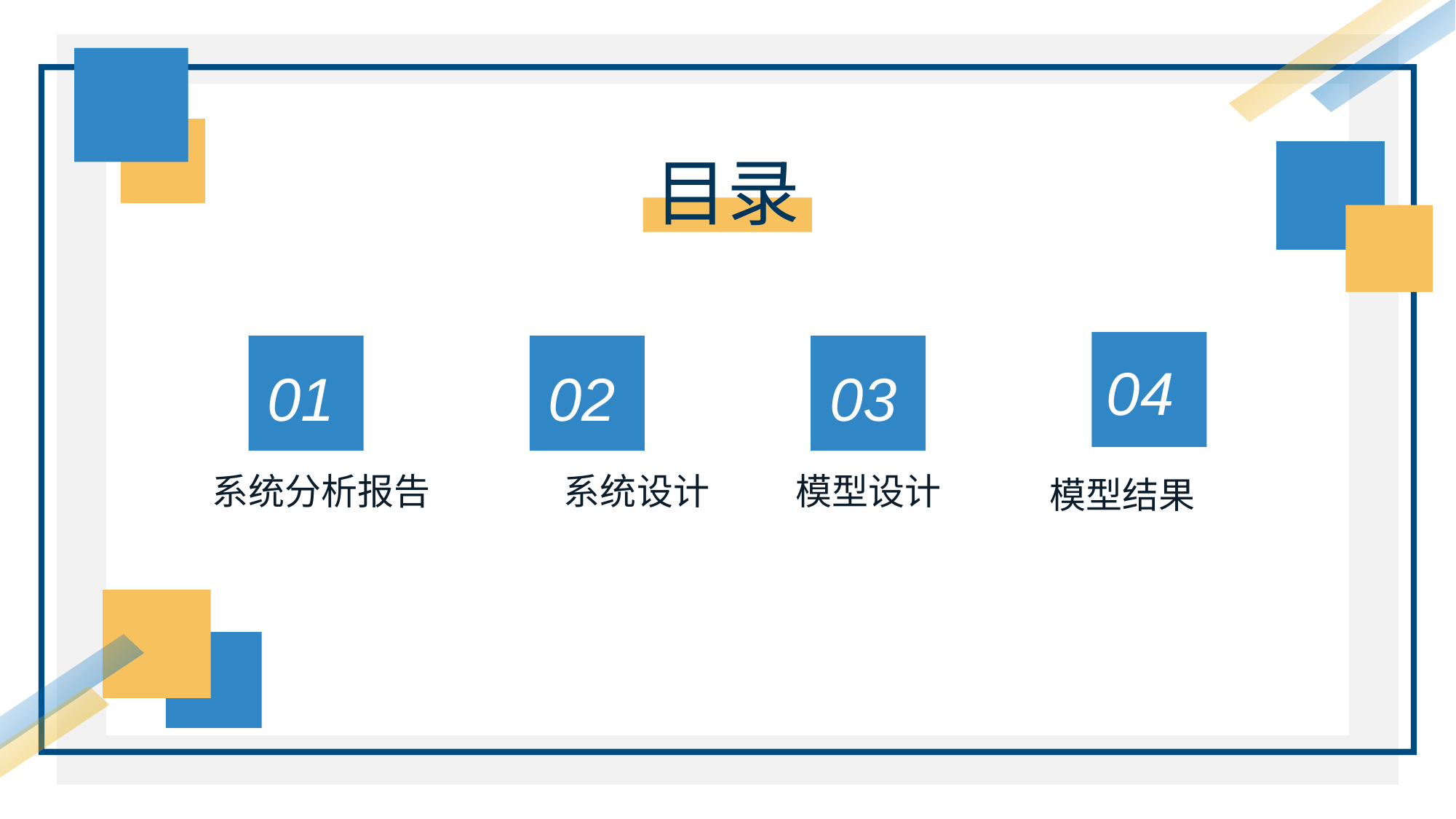

目录

04
模型结果

01
系统分析报告

02
系统设计

03
模型设计